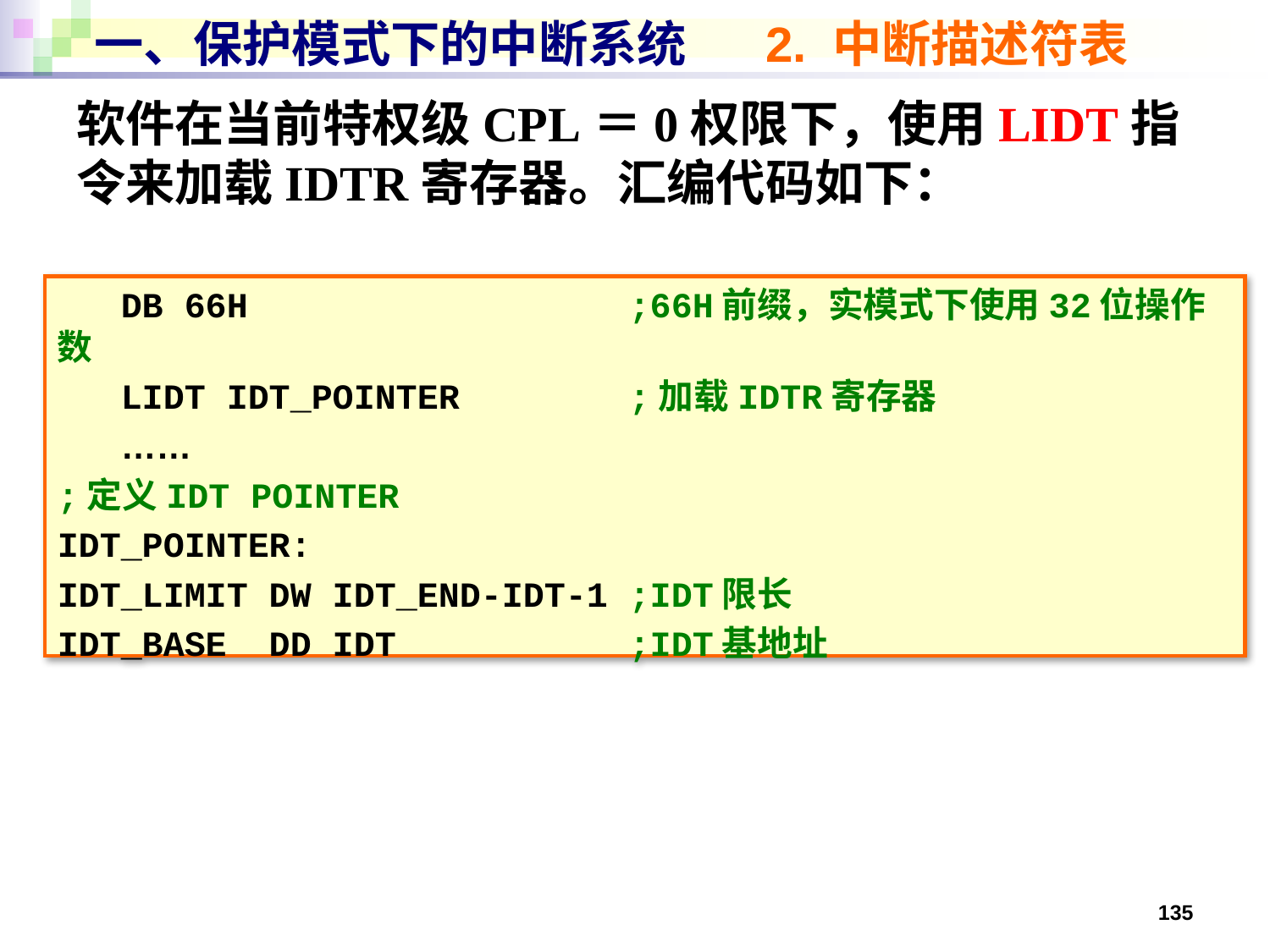

# 一、保护模式下的中断系统      2. 中断描述符表
软件在当前特权级CPL＝0权限下，使用LIDT指令来加载IDTR寄存器。汇编代码如下：
   DB 66H                  ;66H前缀，实模式下使用32位操作数
   LIDT IDT_POINTER        ;加载IDTR寄存器
   ……
;定义IDT POINTER
IDT_POINTER:
IDT_LIMIT DW IDT_END-IDT-1 ;IDT限长
IDT_BASE  DD IDT           ;IDT基地址
135